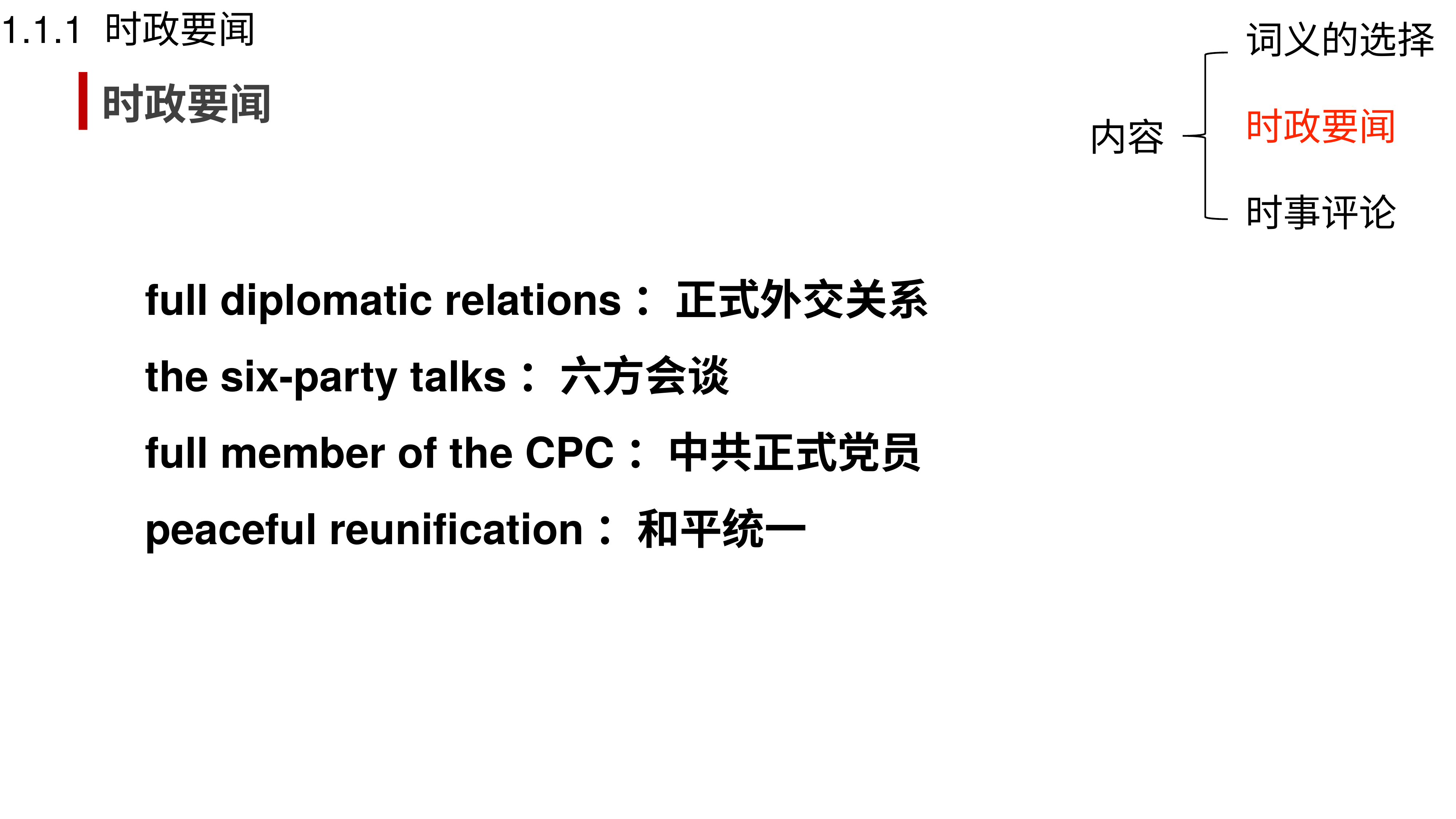

1.1.1 时政要闻
词义的选择

时政要闻

时政要闻
内容
时事评论
full diplomatic relations：正式外交关系
the six-party talks：六方会谈
full member of the CPC：中共正式党员
peaceful reunification：和平统一